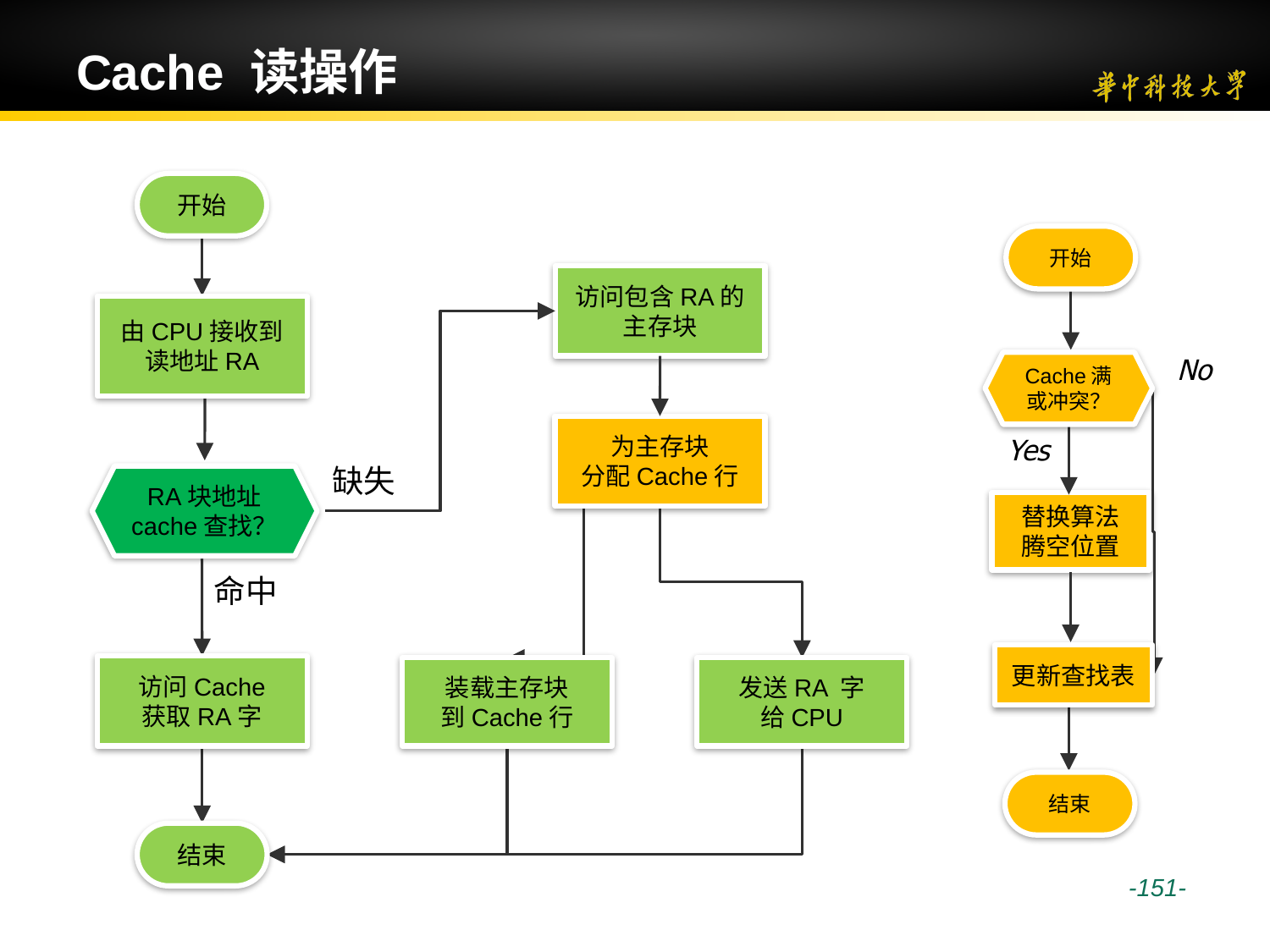

# Cache 读操作
开始
开始
No
Cache满
或冲突？
Yes
替换算法
腾空位置
结束
更新查找表
由CPU接收到读地址RA
访问包含RA的主存块
缺失
为主存块
分配Cache行
RA块地址
cache查找？
装载主存块
到Cache行
发送RA 字
给CPU
访问Cache
获取RA字
命中
结束
 -151-